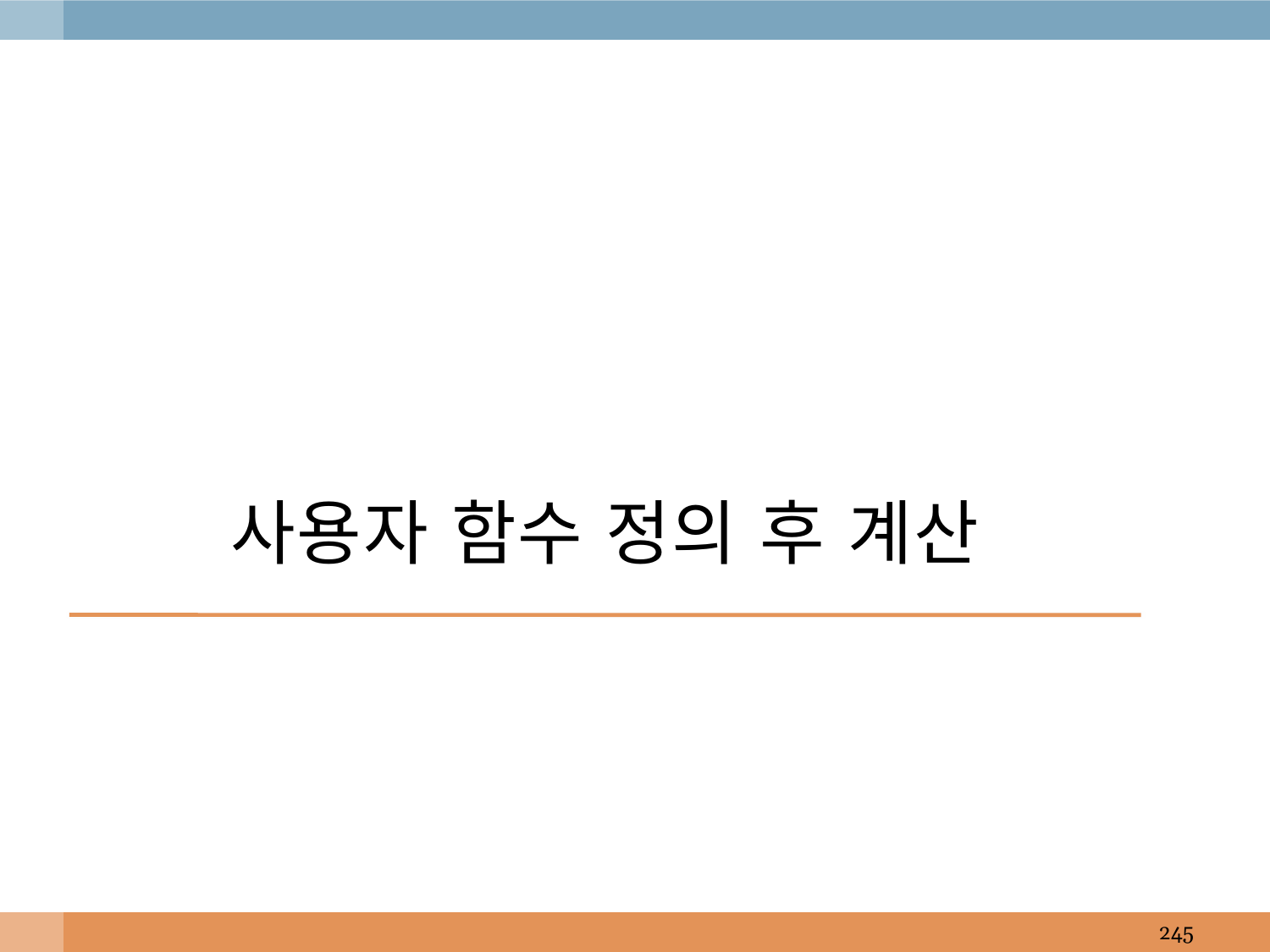

# 사용자 함수 정의 후 계산

245